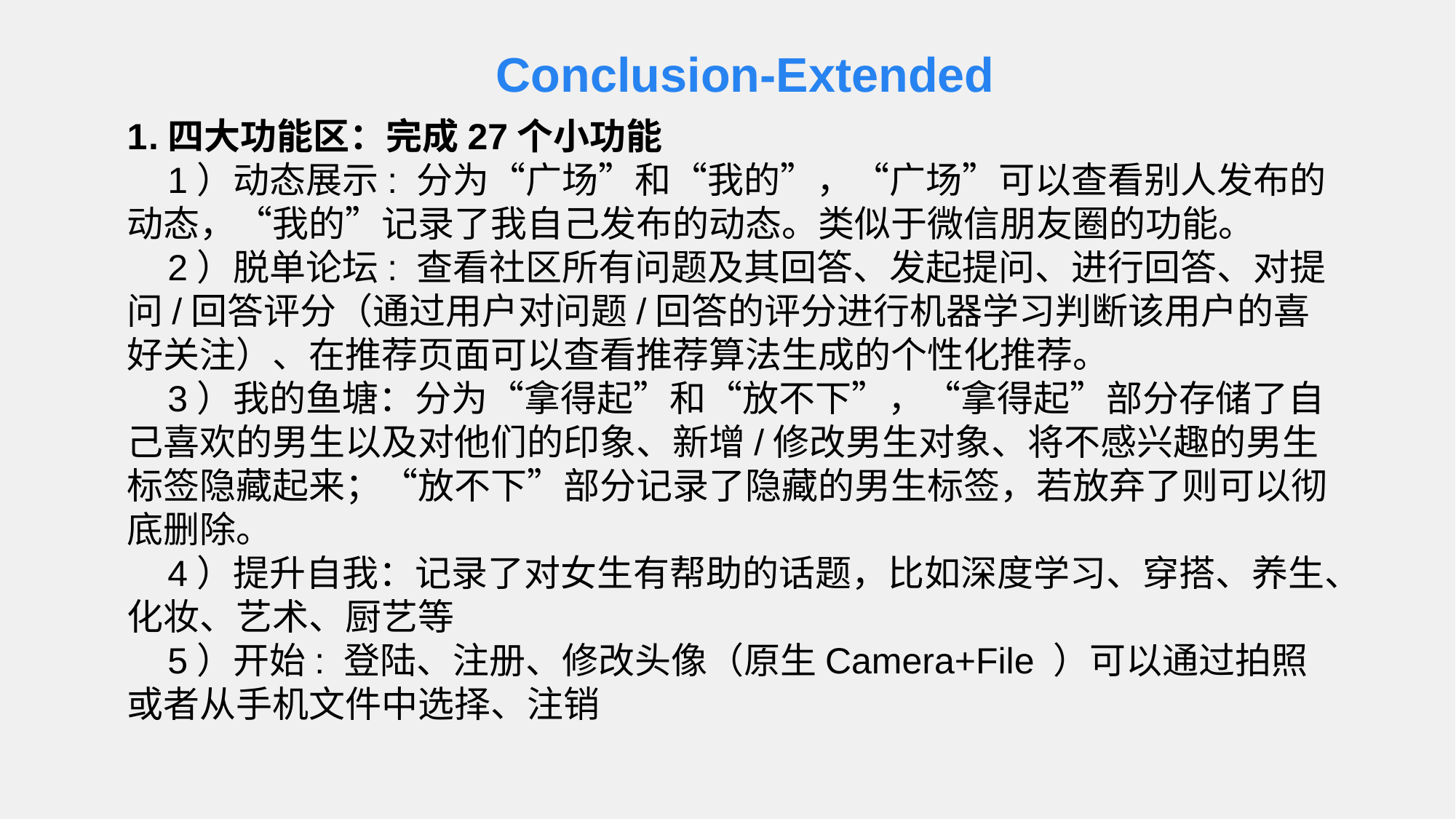

Conclusion-Extended
四大功能区：完成27个小功能
    1）动态展示: 分为“广场”和“我的”，“广场”可以查看别人发布的动态，“我的”记录了我自己发布的动态。类似于微信朋友圈的功能。
    2）脱单论坛: 查看社区所有问题及其回答、发起提问、进行回答、对提问/回答评分（通过用户对问题/回答的评分进行机器学习判断该用户的喜好关注）、在推荐页面可以查看推荐算法生成的个性化推荐。
    3）我的鱼塘：分为“拿得起”和“放不下”，“拿得起”部分存储了自己喜欢的男生以及对他们的印象、新增/修改男生对象、将不感兴趣的男生标签隐藏起来；“放不下”部分记录了隐藏的男生标签，若放弃了则可以彻底删除。
    4）提升自我：记录了对女生有帮助的话题，比如深度学习、穿搭、养生、化妆、艺术、厨艺等
    5）开始: 登陆、注册、修改头像（原生Camera+File ）可以通过拍照或者从手机文件中选择、注销